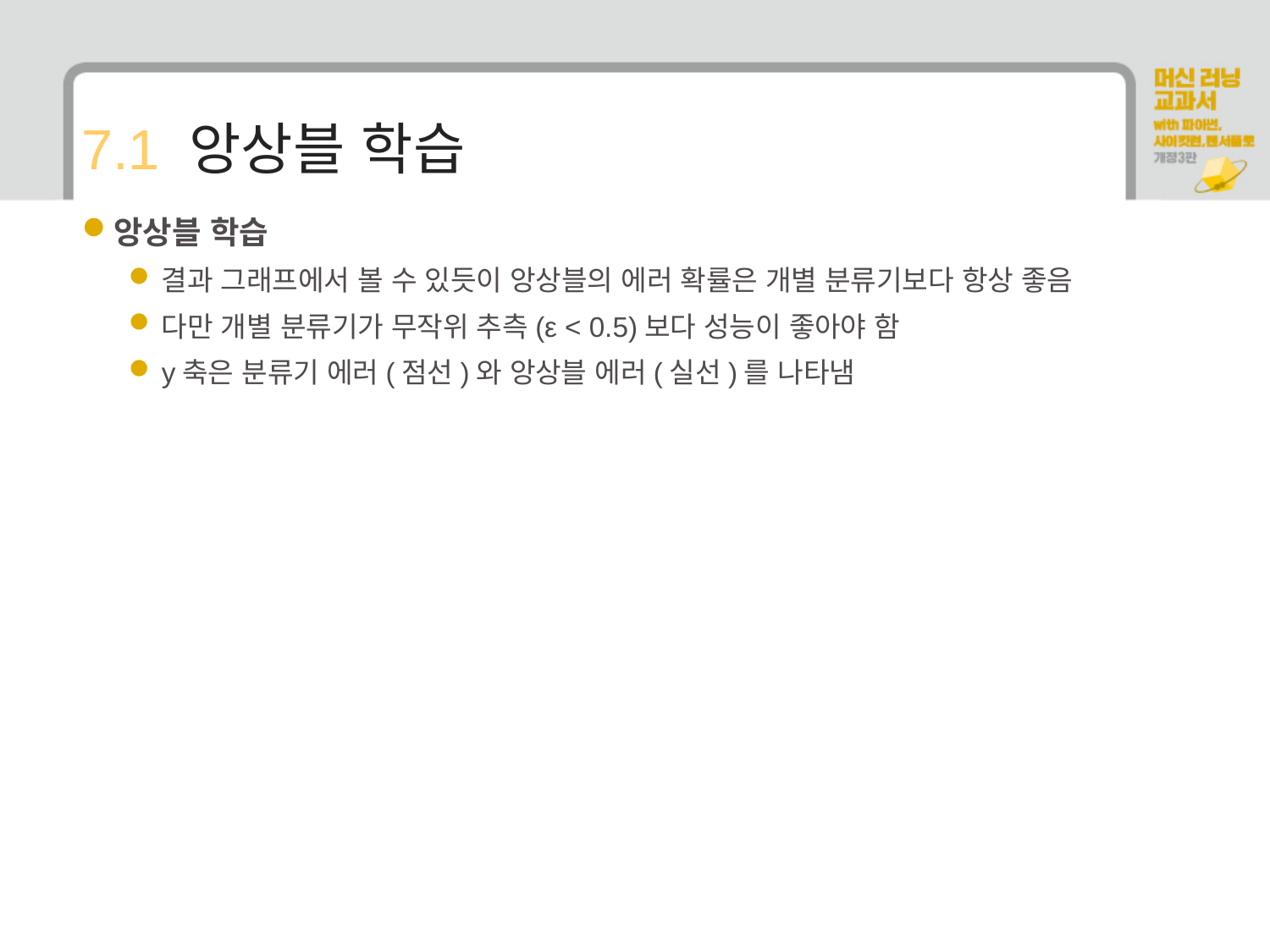

# 7.1 앙상블 학습
앙상블 학습
결과 그래프에서 볼 수 있듯이 앙상블의 에러 확률은 개별 분류기보다 항상 좋음
다만 개별 분류기가 무작위 추측(ε < 0.5)보다 성능이 좋아야 함
y축은 분류기 에러(점선)와 앙상블 에러(실선)를 나타냄